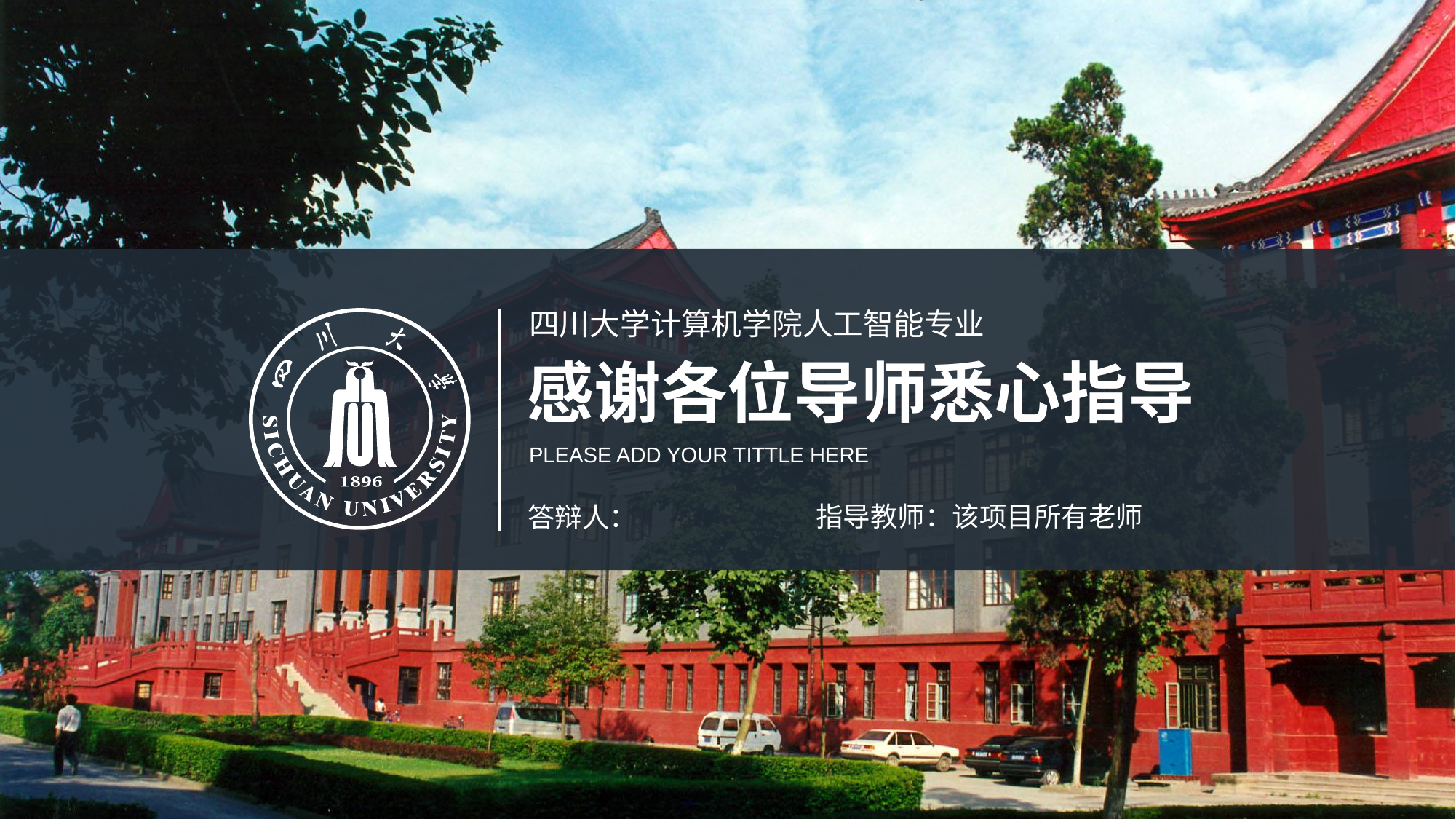

四川大学计算机学院人工智能专业

感谢各位导师悉心指导
PLEASE ADD YOUR TITTLE HERE
指导教师：该项目所有老师
答辩人：